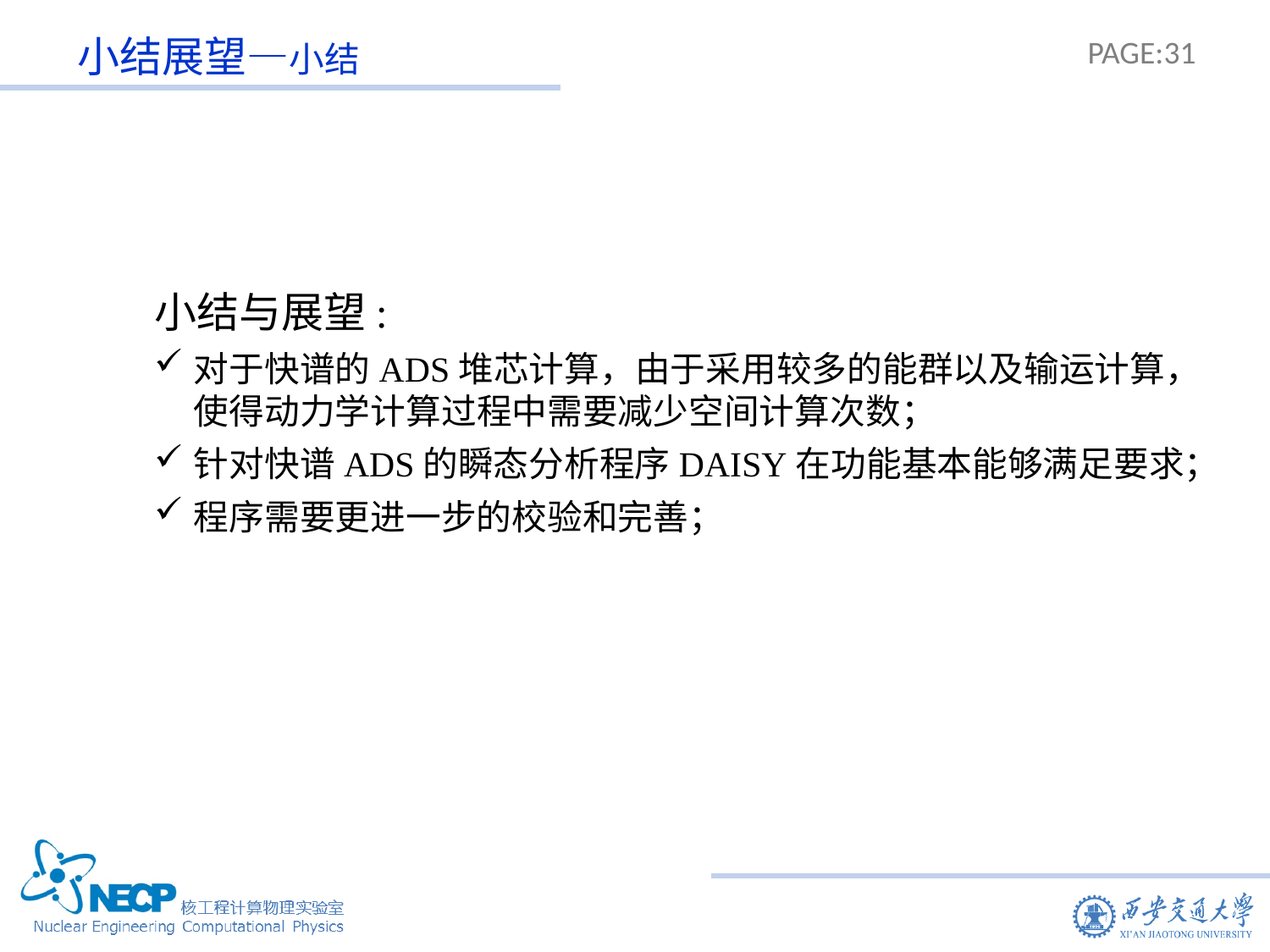

小结展望—小结
小结与展望:
对于快谱的ADS堆芯计算，由于采用较多的能群以及输运计算，使得动力学计算过程中需要减少空间计算次数；
针对快谱ADS的瞬态分析程序DAISY在功能基本能够满足要求；
程序需要更进一步的校验和完善；